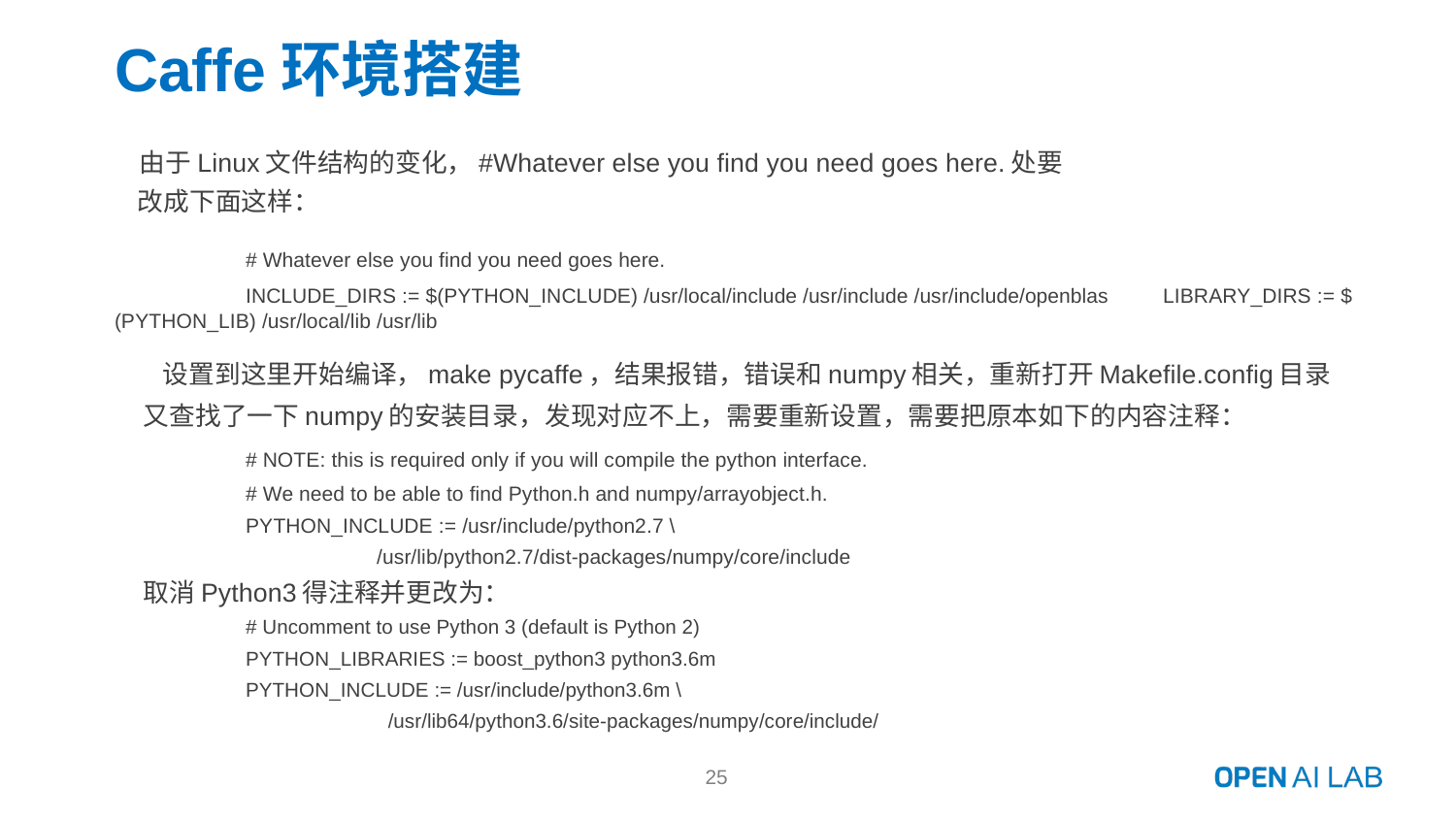

# Caffe环境搭建
   由于Linux文件结构的变化，#Whatever else you find you need goes here.处要
   改成下面这样：
	# Whatever else you find you need goes here.
	INCLUDE_DIRS := $(PYTHON_INCLUDE) /usr/local/include /usr/include /usr/include/openblas 	LIBRARY_DIRS := $(PYTHON_LIB) /usr/local/lib /usr/lib
    设置到这里开始编译，make pycaffe，结果报错，错误和numpy相关，重新打开Makefile.config目录
    又查找了一下numpy的安装目录，发现对应不上，需要重新设置，需要把原本如下的内容注释：
	# NOTE: this is required only if you will compile the python interface.
	# We need to be able to find Python.h and numpy/arrayobject.h.
	PYTHON_INCLUDE := /usr/include/python2.7 \
        		/usr/lib/python2.7/dist-packages/numpy/core/include
    取消Python3得注释并更改为：
	# Uncomment to use Python 3 (default is Python 2)
	PYTHON_LIBRARIES := boost_python3 python3.6m
	PYTHON_INCLUDE := /usr/include/python3.6m \
              		  /usr/lib64/python3.6/site-packages/numpy/core/include/